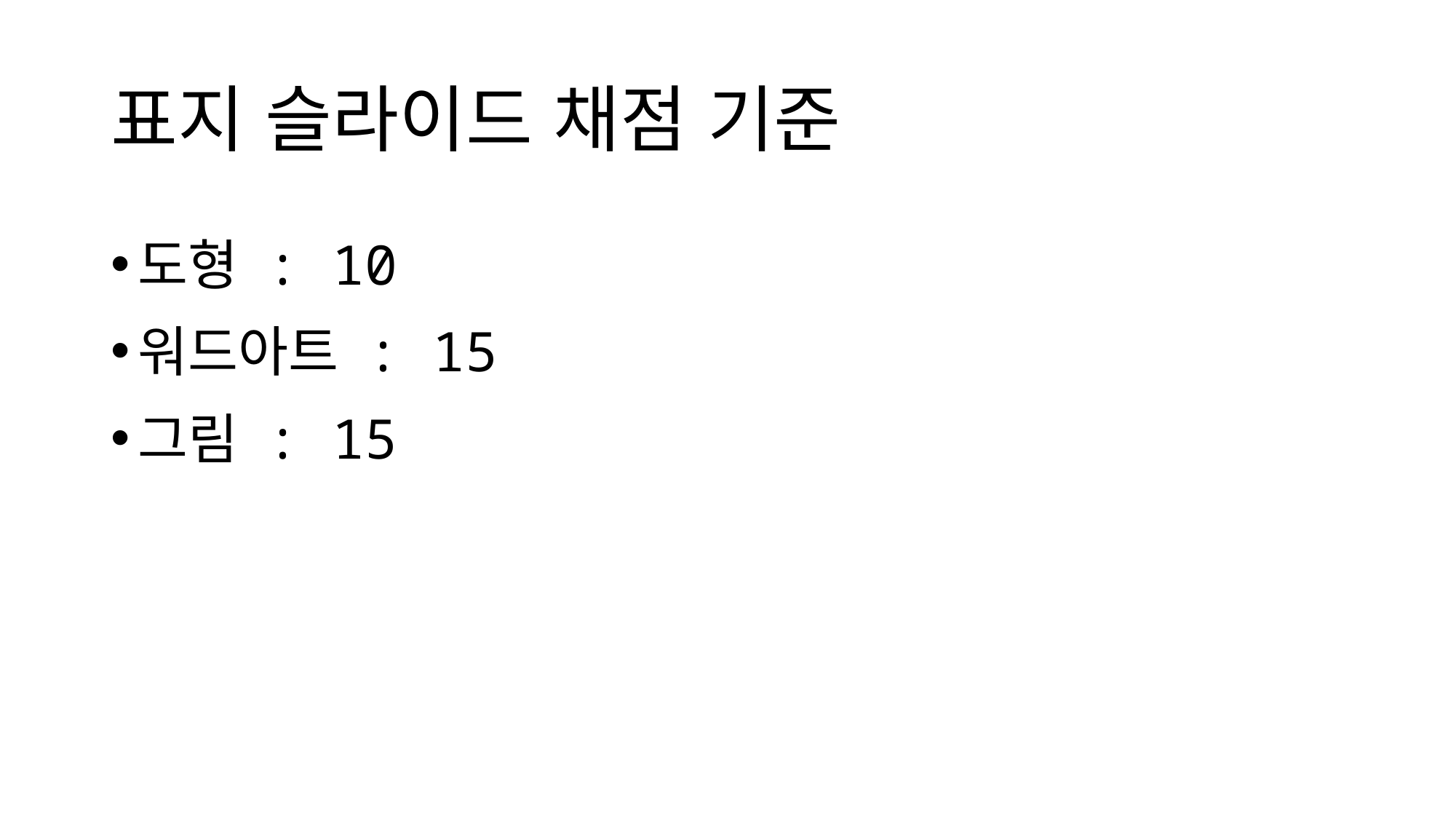

# 표지 슬라이드 채점 기준
도형 : 10
워드아트 : 15
그림 : 15